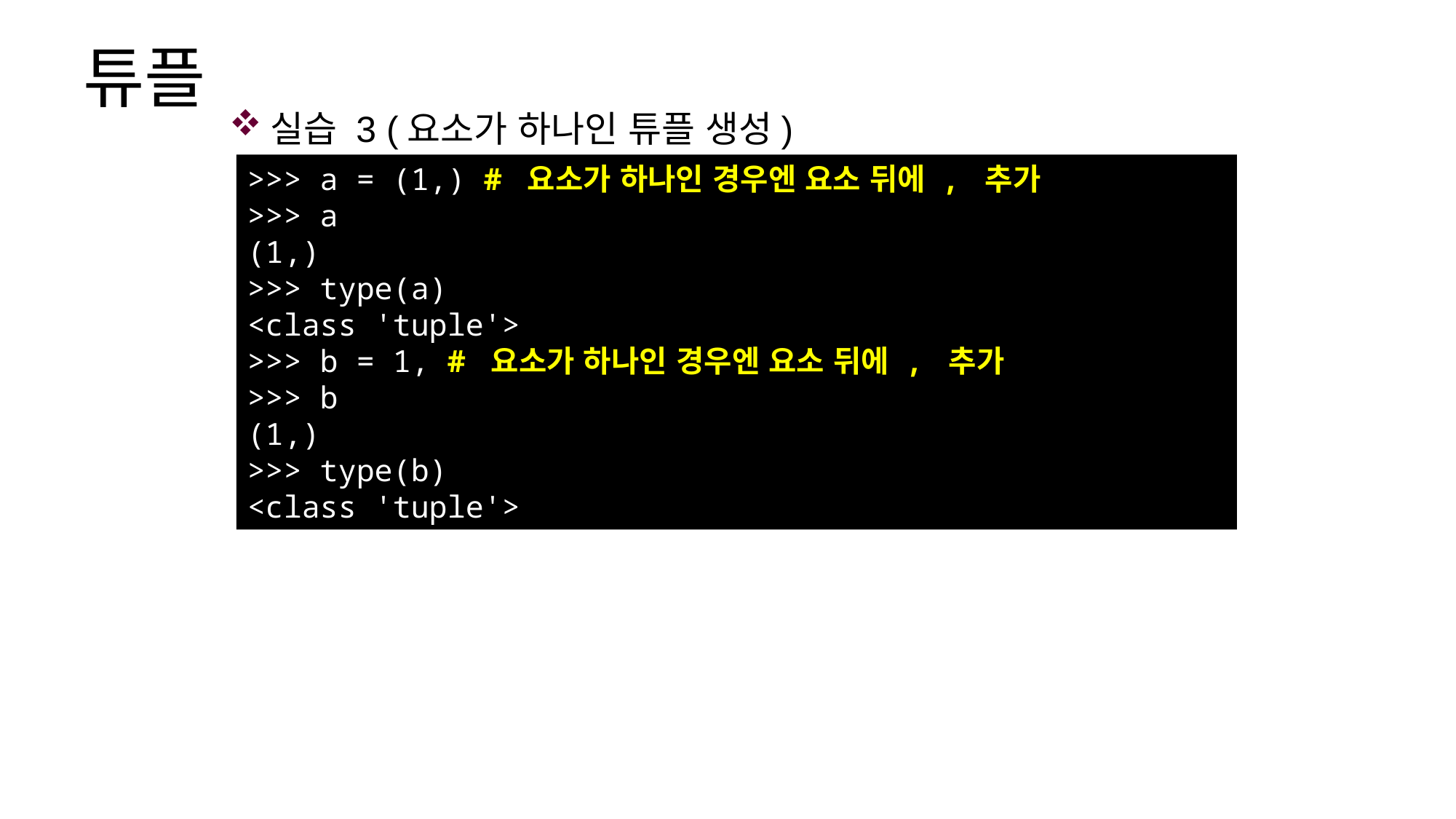

# 튜플
실습 3 (요소가 하나인 튜플 생성)
>>> a = (1,) # 요소가 하나인 경우엔 요소 뒤에 , 추가
>>> a
(1,)
>>> type(a)
<class 'tuple'>
>>> b = 1, # 요소가 하나인 경우엔 요소 뒤에 , 추가
>>> b
(1,)
>>> type(b)
<class 'tuple'>